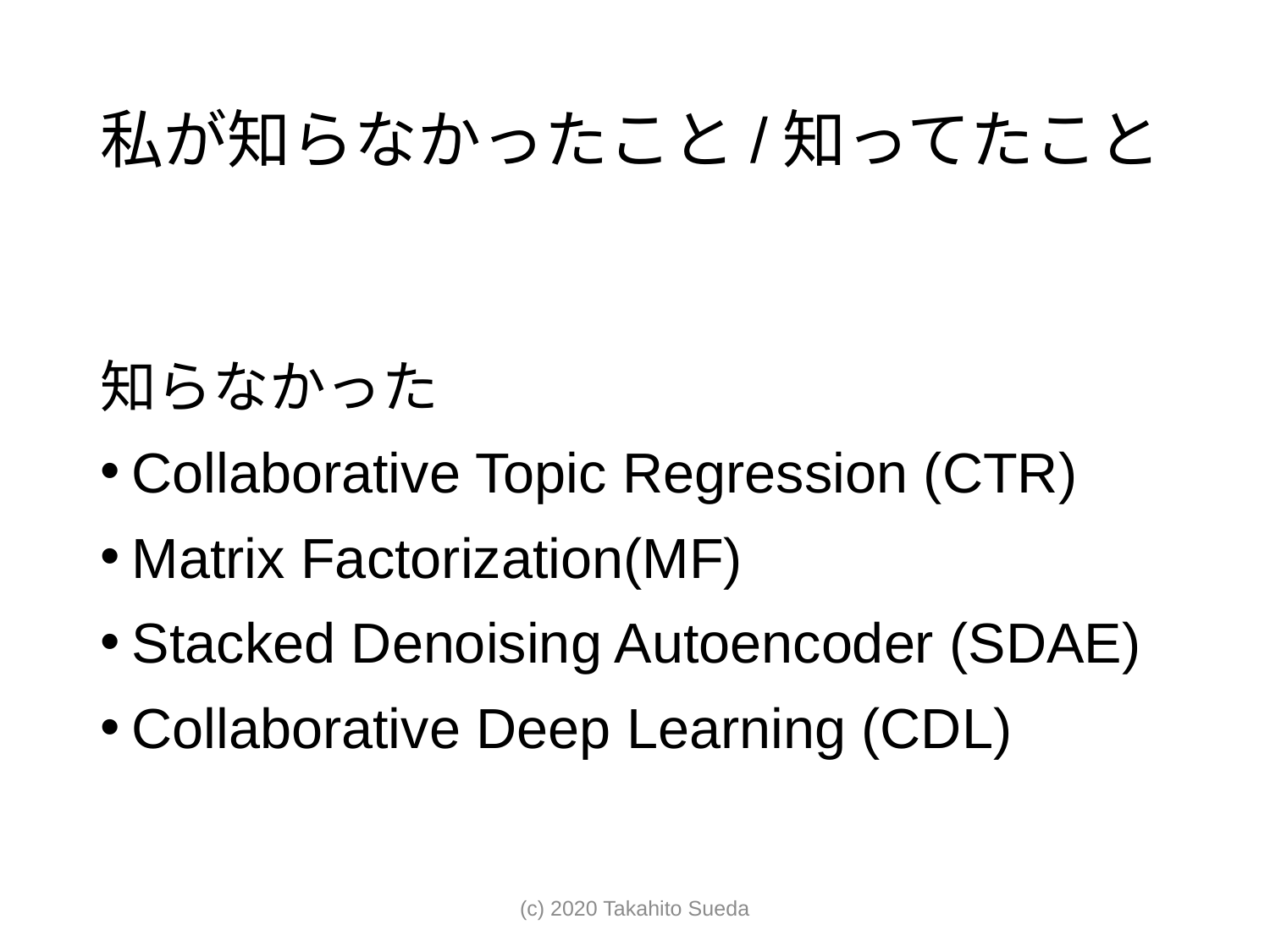

# 私が知らなかったこと/知ってたこと
知らなかった
Collaborative Topic Regression (CTR)
Matrix Factorization(MF)
Stacked Denoising Autoencoder (SDAE)
Collaborative Deep Learning (CDL)
(c) 2020 Takahito Sueda